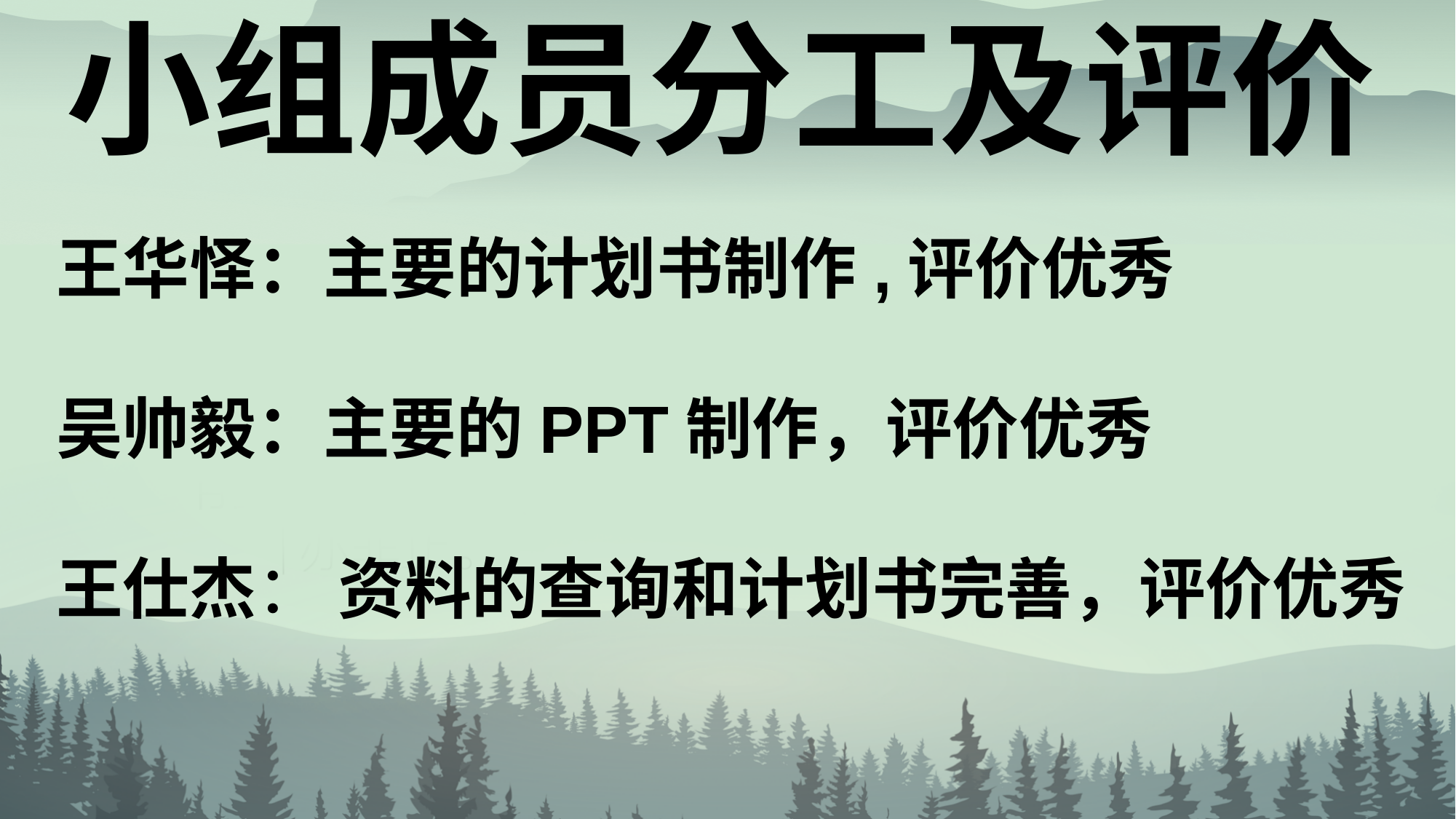

小组成员分工及评价
王华怿：主要的计划书制作,评价优秀

吴帅毅：主要的PPT制作，评价优秀

王仕杰： 资料的查询和计划书完善，评价优秀